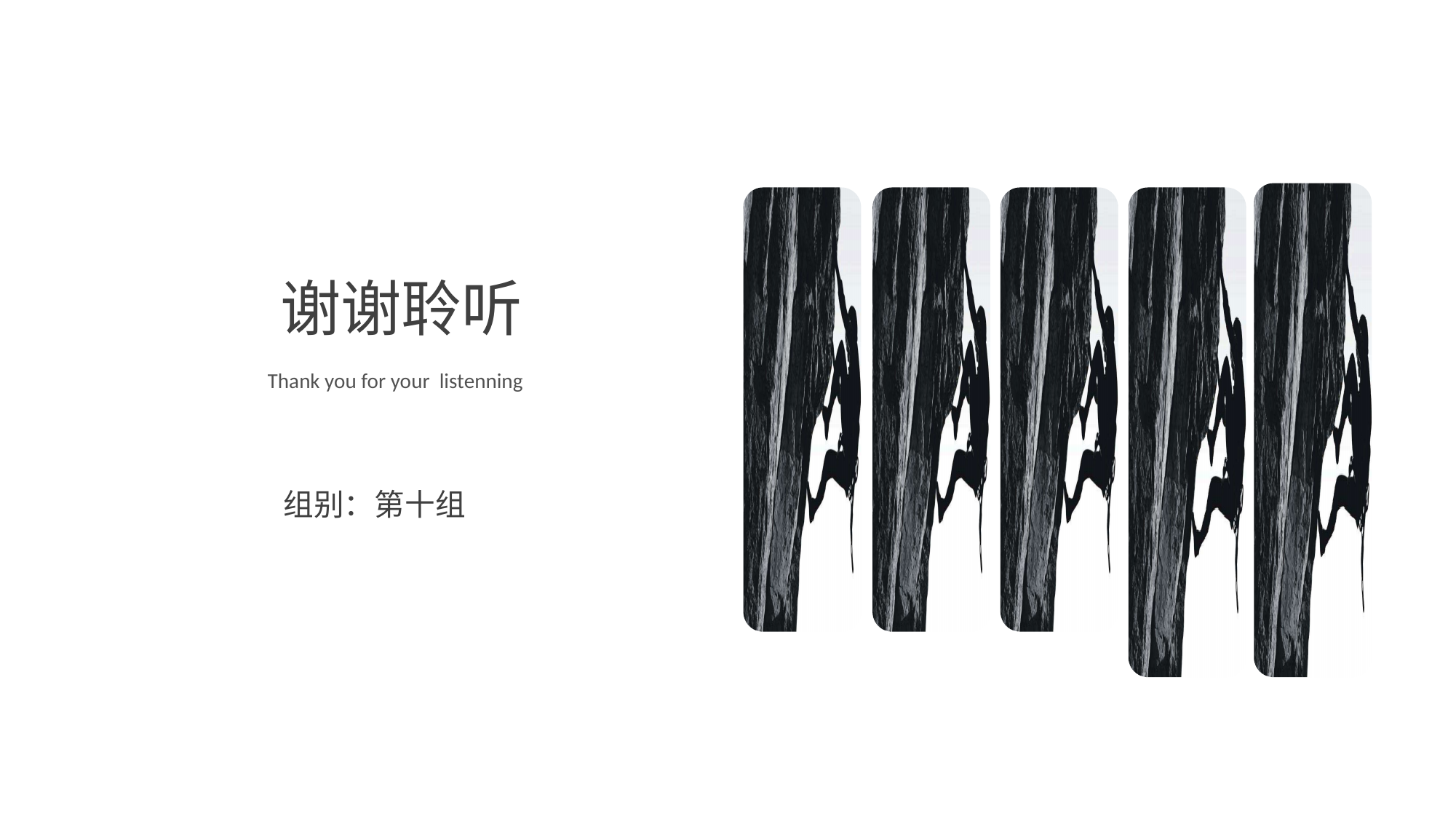

谢谢聆听
Thank you for your  listenning
组别：第十组